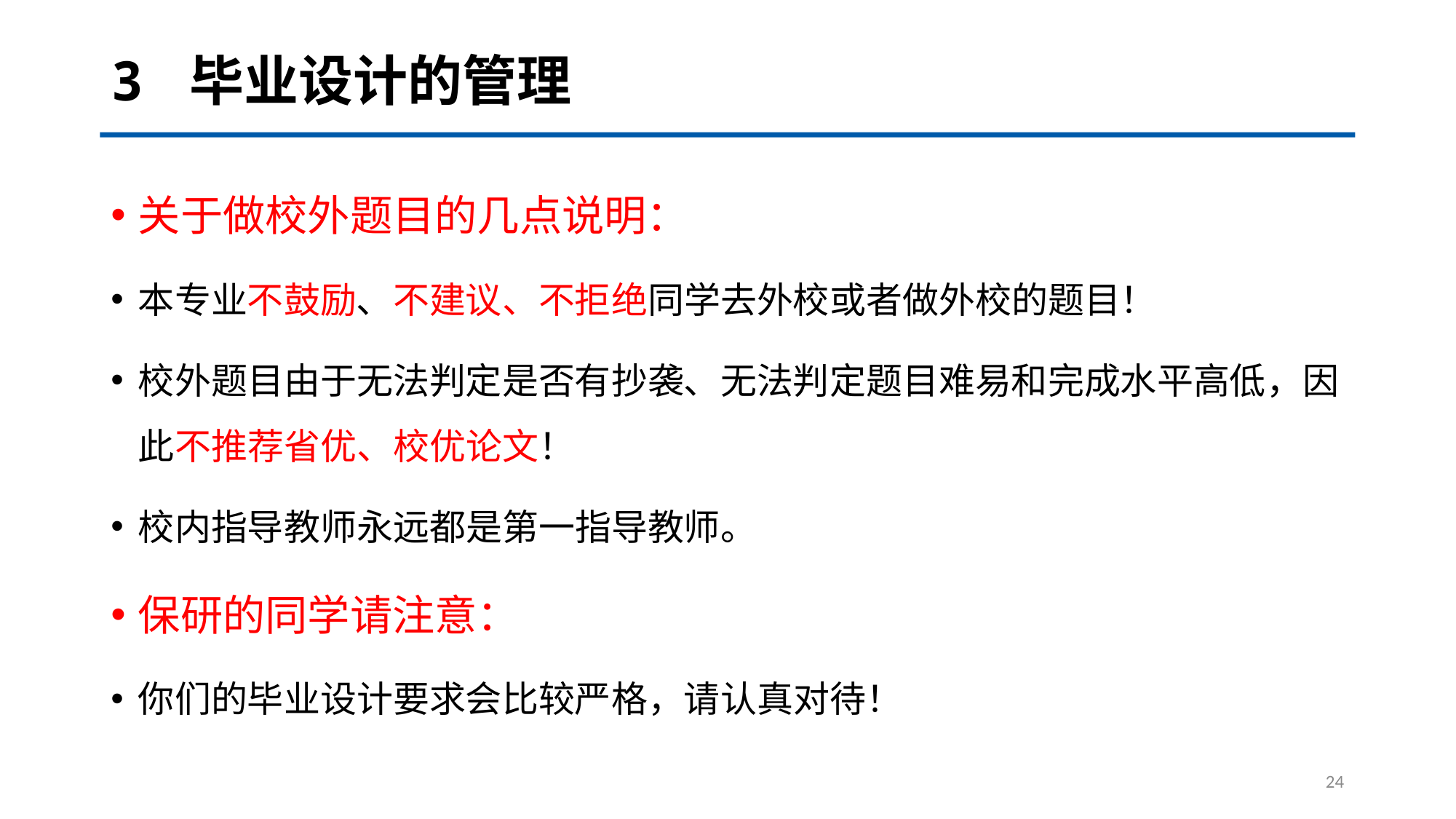

# 3 毕业设计的管理
关于做校外题目的几点说明：
本专业不鼓励、不建议、不拒绝同学去外校或者做外校的题目！
校外题目由于无法判定是否有抄袭、无法判定题目难易和完成水平高低，因此不推荐省优、校优论文！
校内指导教师永远都是第一指导教师。
保研的同学请注意：
你们的毕业设计要求会比较严格，请认真对待！

24